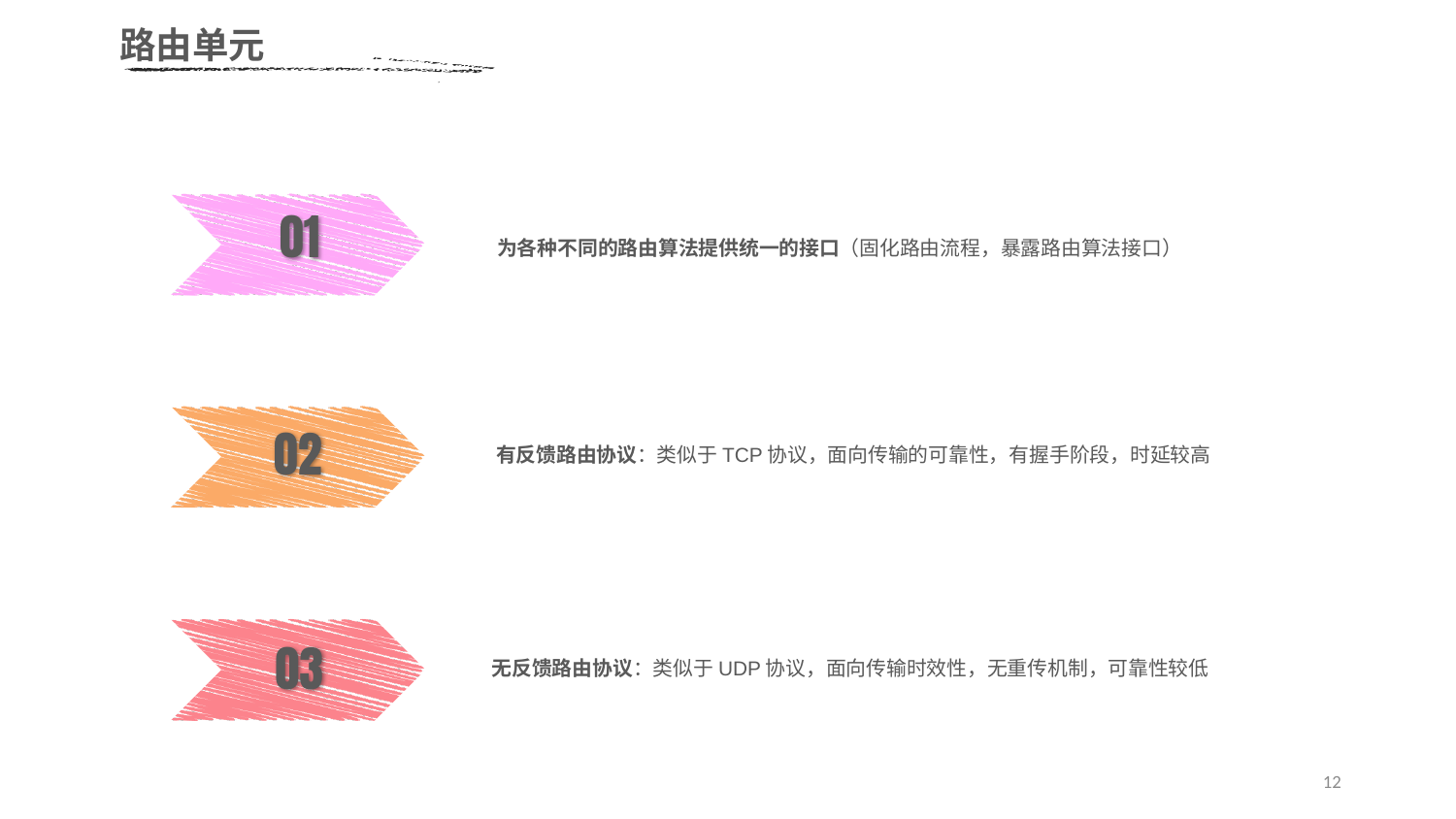

路由单元

01
为各种不同的路由算法提供统一的接口（固化路由流程，暴露路由算法接口）

02
有反馈路由协议：类似于TCP协议，面向传输的可靠性，有握手阶段，时延较高

03
无反馈路由协议：类似于UDP协议，面向传输时效性，无重传机制，可靠性较低
12